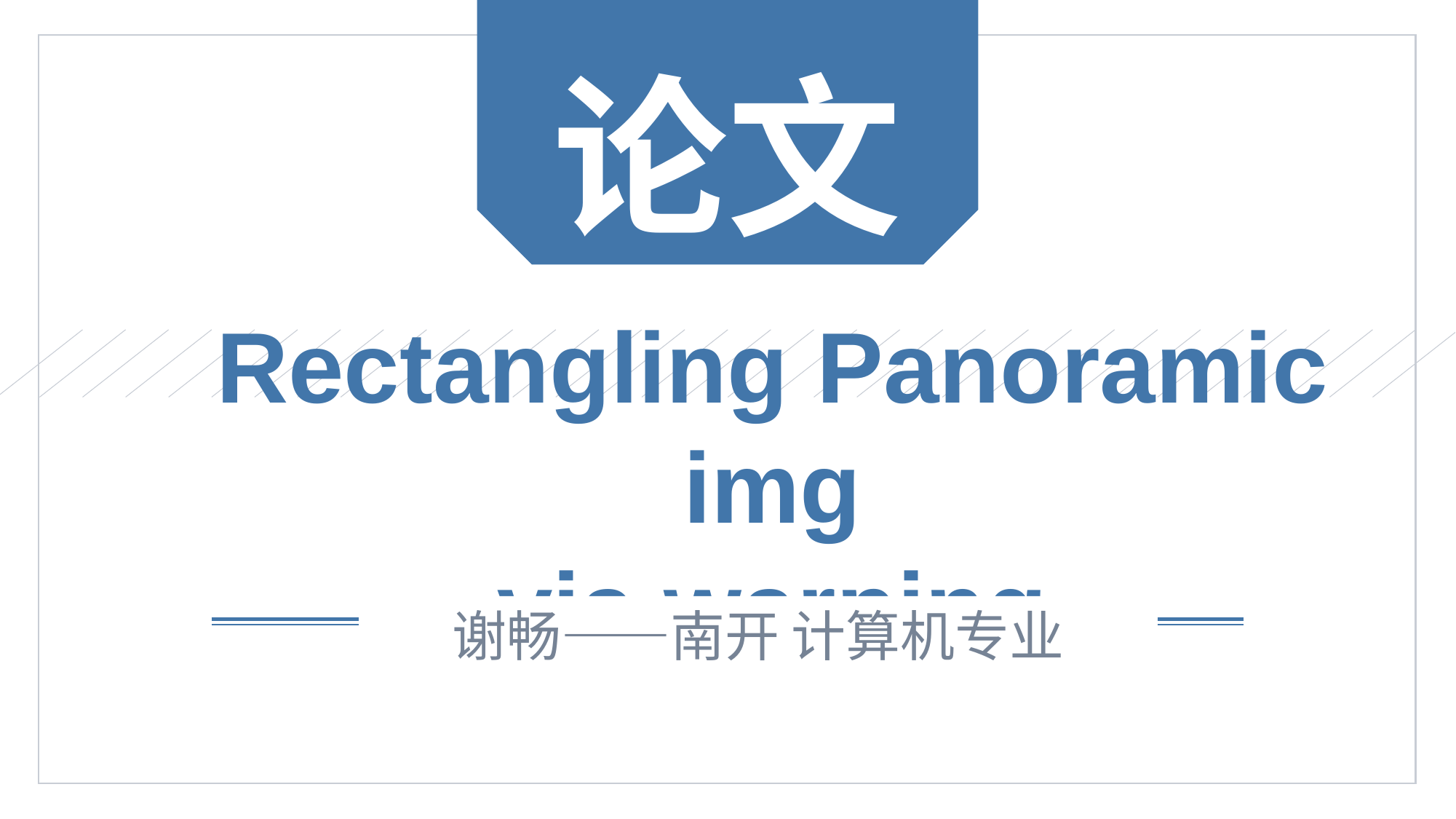

论文

Rectangling Panoramic img
via warping
谢畅——南开 计算机专业